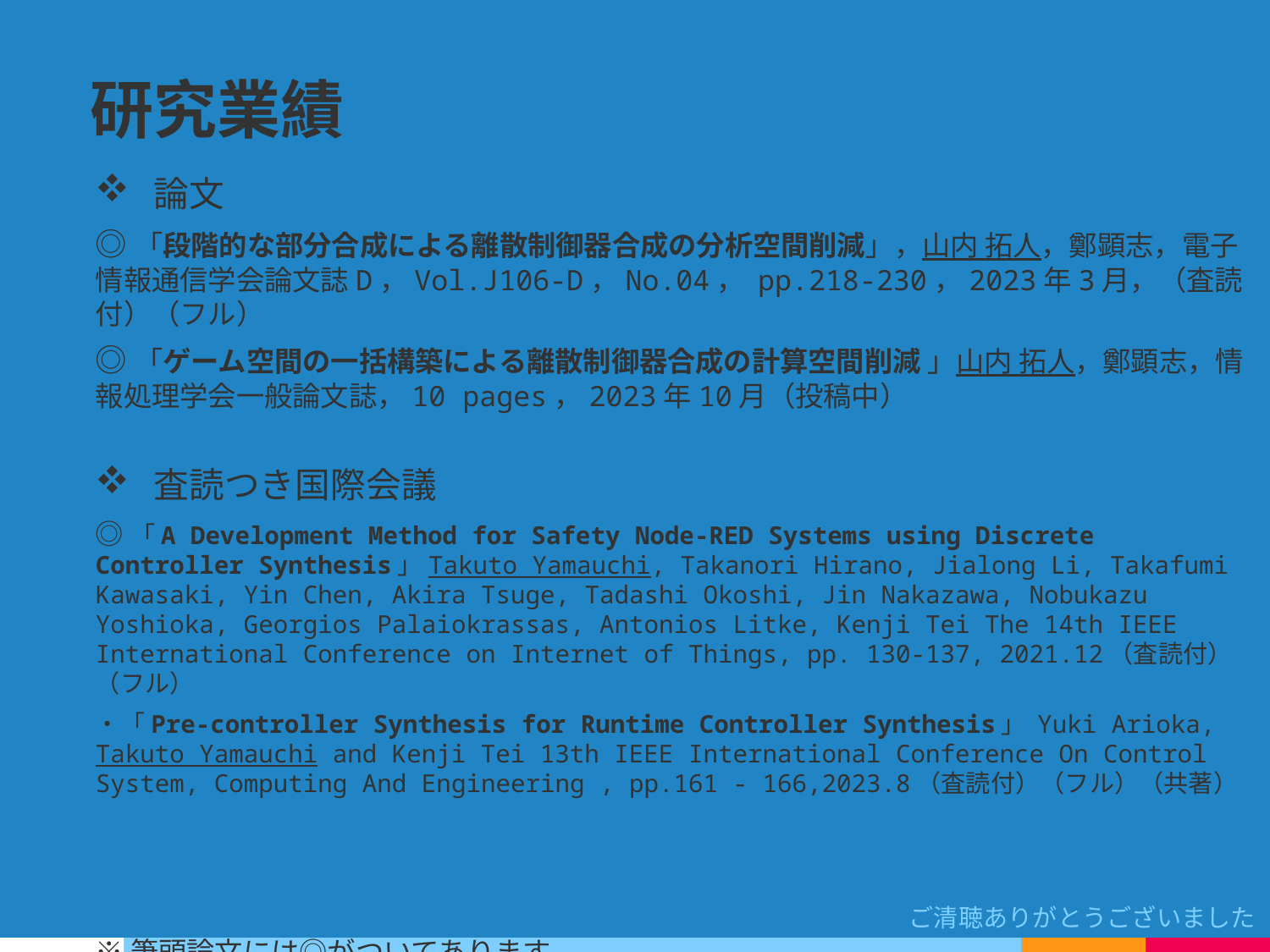

研究業績
論文
◎「段階的な部分合成による離散制御器合成の分析空間削減」，山内 拓人，鄭顕志，電子情報通信学会論文誌D，Vol.J106-D，No.04， pp.218-230，2023年3月，（査読付）（フル）
◎「ゲーム空間の一括構築による離散制御器合成の計算空間削減 」山内 拓人，鄭顕志，情報処理学会一般論文誌，10 pages，2023年10月（投稿中）

査読つき国際会議
◎「A Development Method for Safety Node-RED Systems using Discrete Controller Synthesis」Takuto Yamauchi, Takanori Hirano, Jialong Li, Takafumi Kawasaki, Yin Chen, Akira Tsuge, Tadashi Okoshi, Jin Nakazawa, Nobukazu Yoshioka, Georgios Palaiokrassas, Antonios Litke, Kenji Tei The 14th IEEE International Conference on Internet of Things, pp. 130-137, 2021.12（査読付）（フル）
・「Pre-controller Synthesis for Runtime Controller Synthesis」 Yuki Arioka, Takuto Yamauchi and Kenji Tei 13th IEEE International Conference On Control System, Computing And Engineering , pp.161 - 166,2023.8（査読付）（フル）（共著）

※筆頭論文には◎がついてあります
ご清聴ありがとうございました